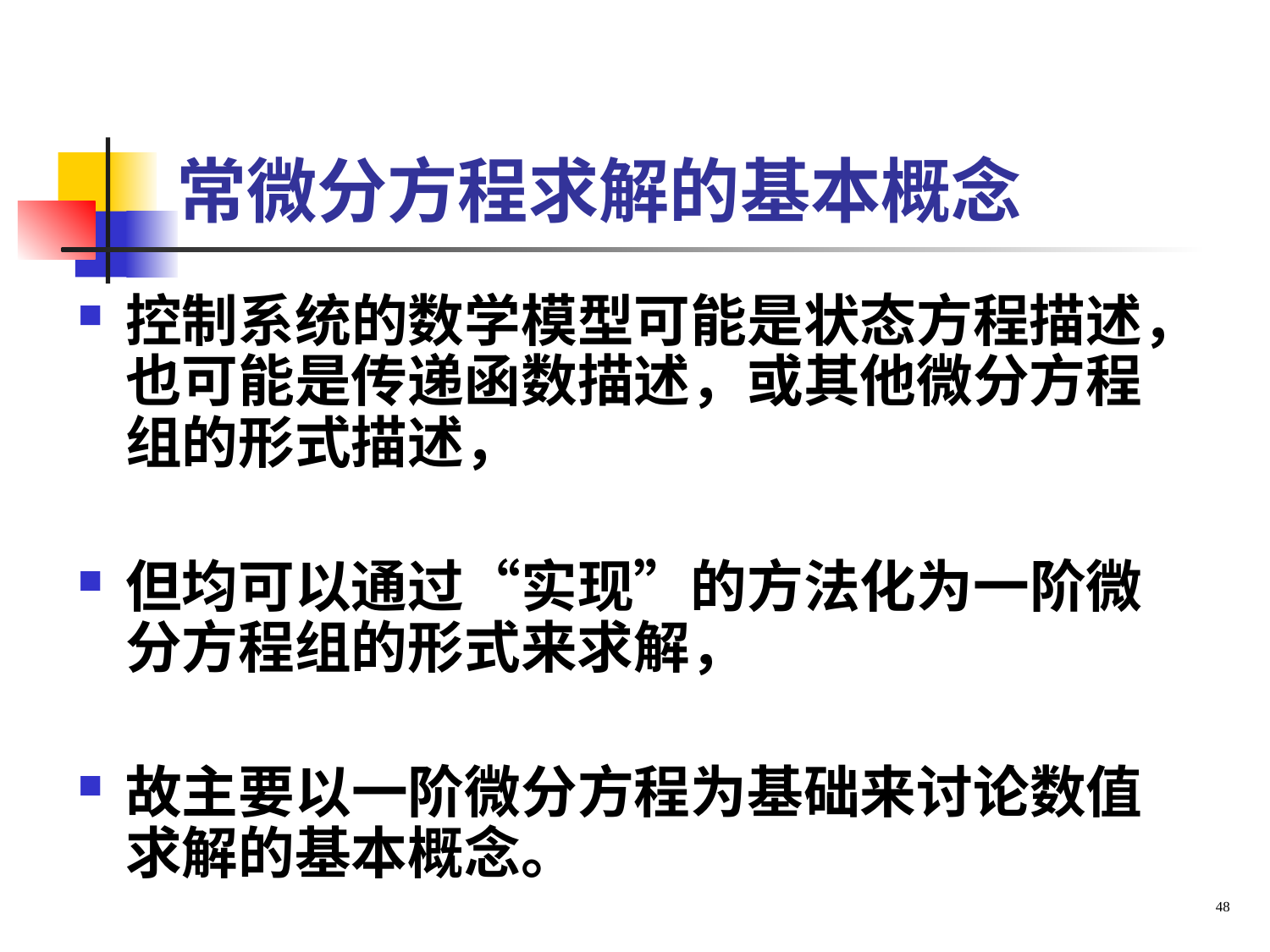

# 常微分方程求解的基本概念
控制系统的数学模型可能是状态方程描述，也可能是传递函数描述，或其他微分方程组的形式描述，

但均可以通过“实现”的方法化为一阶微分方程组的形式来求解，

故主要以一阶微分方程为基础来讨论数值求解的基本概念。
48